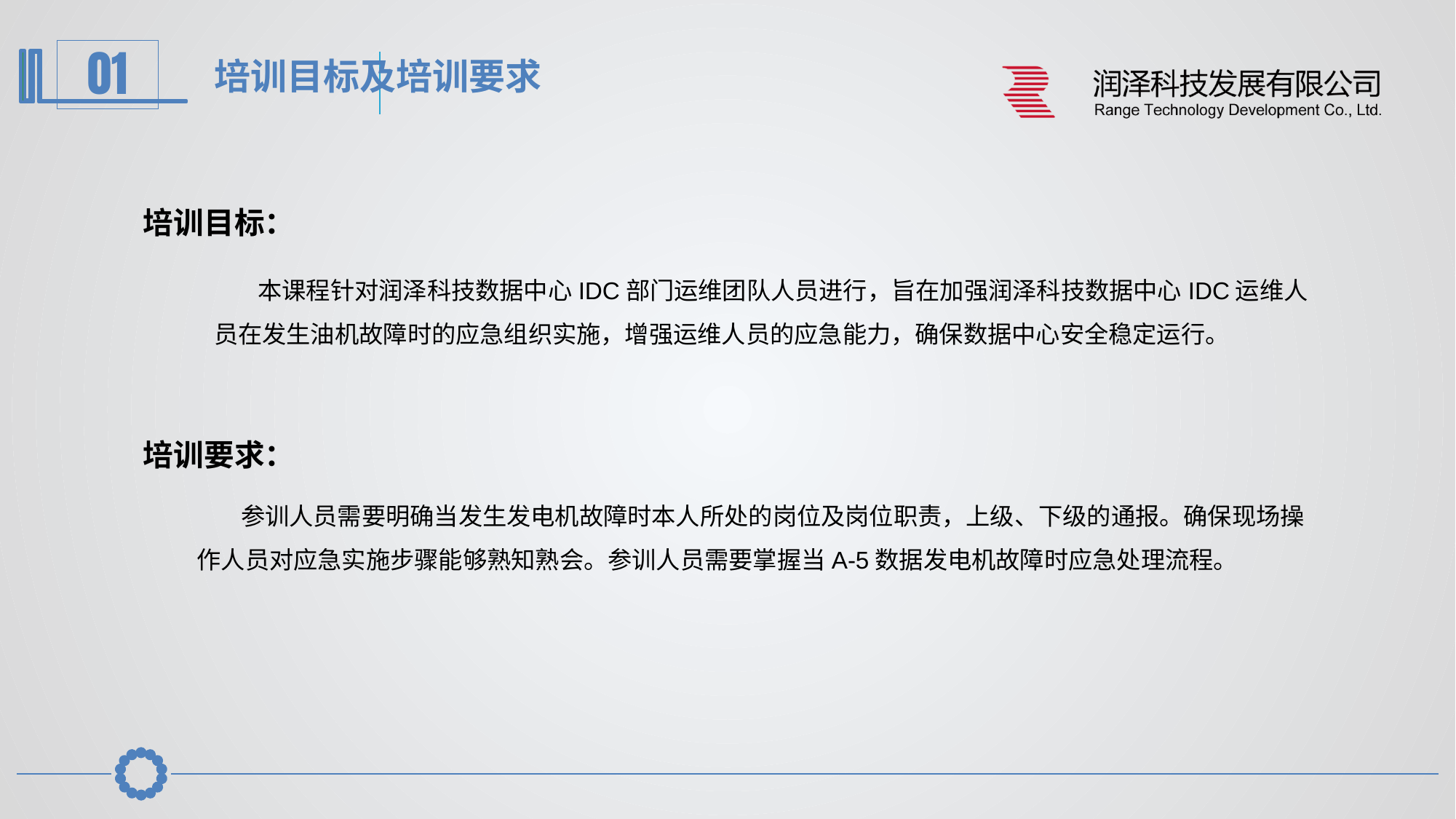

培训目标及培训要求
培训目标：
       本课程针对润泽科技数据中心IDC部门运维团队人员进行，旨在加强润泽科技数据中心IDC运维人员在发生油机故障时的应急组织实施，增强运维人员的应急能力，确保数据中心安全稳定运行。
培训要求：
       参训人员需要明确当发生发电机故障时本人所处的岗位及岗位职责，上级、下级的通报。确保现场操作人员对应急实施步骤能够熟知熟会。参训人员需要掌握当A-5数据发电机故障时应急处理流程。